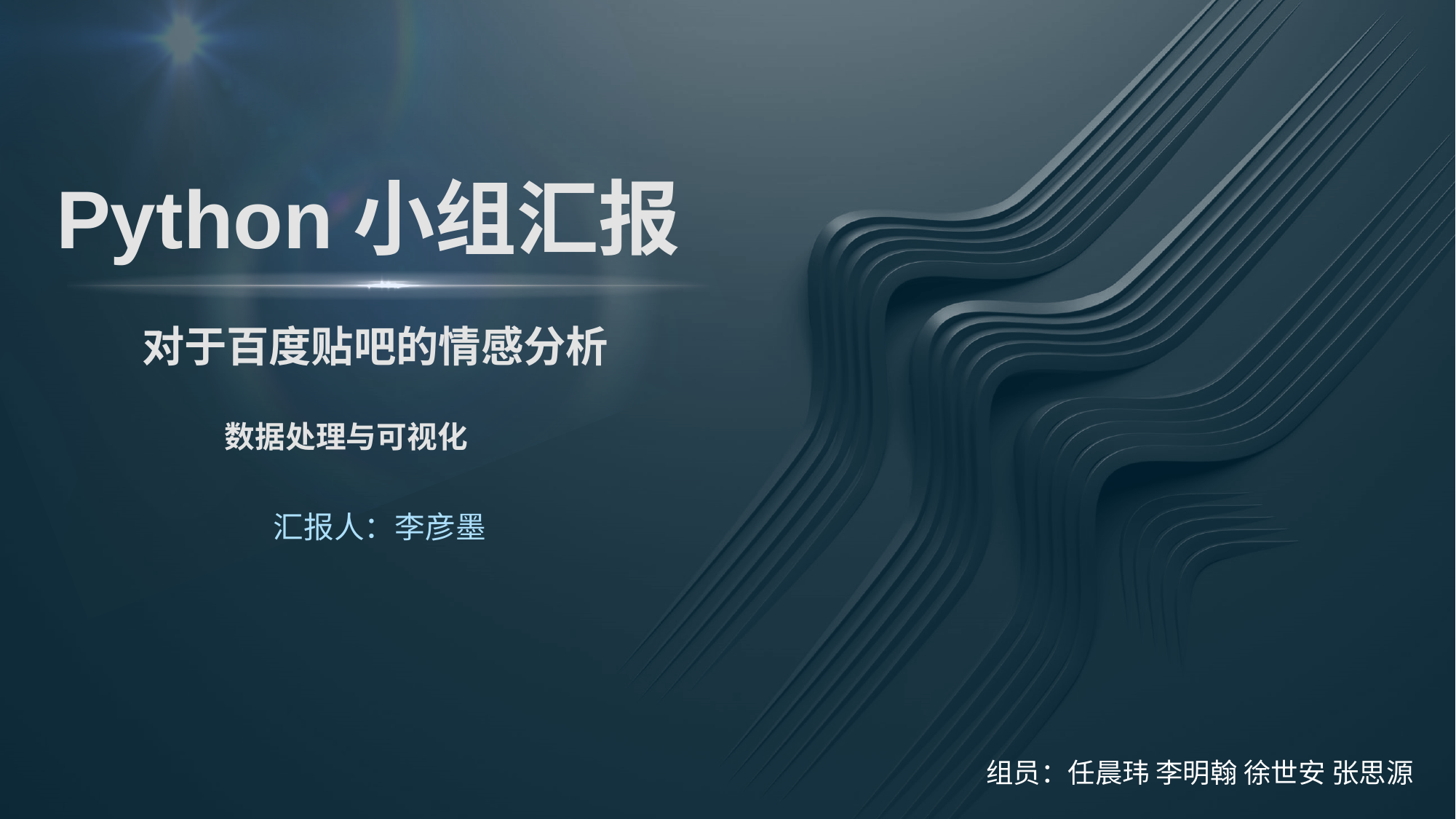

Python小组汇报
对于百度贴吧的情感分析
数据处理与可视化
汇报人：李彦墨
组员：任晨玮 李明翰 徐世安 张思源